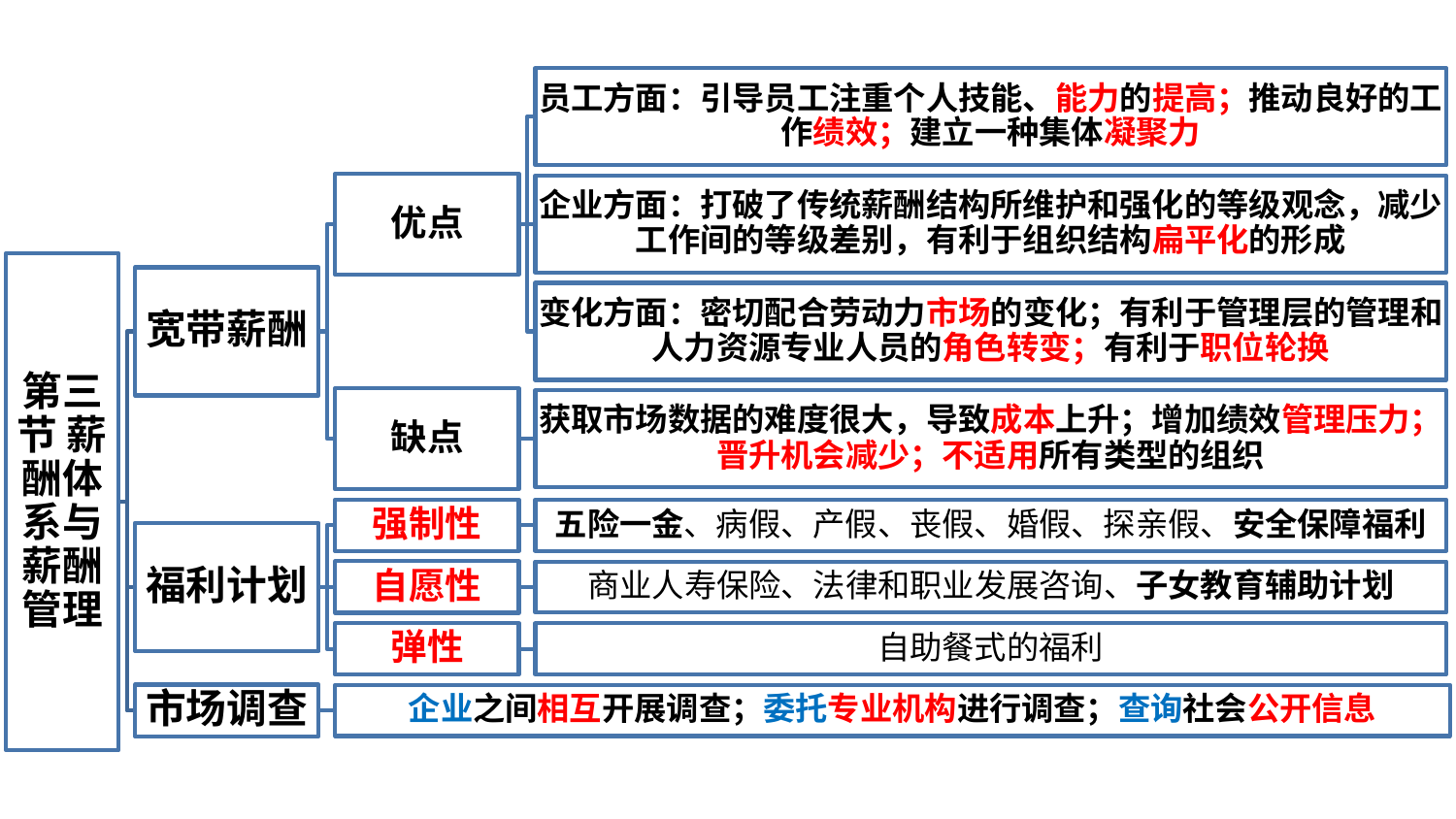

第三节 薪酬体系与薪酬管理
宽带薪酬
优点
员工方面：引导员工注重个人技能、能力的提高；推动良好的工作绩效；建立一种集体凝聚力
企业方面：打破了传统薪酬结构所维护和强化的等级观念，减少工作间的等级差别，有利于组织结构扁平化的形成
变化方面：密切配合劳动力市场的变化；有利于管理层的管理和人力资源专业人员的角色转变；有利于职位轮换
缺点
获取市场数据的难度很大，导致成本上升；增加绩效管理压力；晋升机会减少；不适用所有类型的组织
福利计划
强制性
五险一金、病假、产假、丧假、婚假、探亲假、安全保障福利
自愿性
商业人寿保险、法律和职业发展咨询、子女教育辅助计划
弹性
自助餐式的福利
市场调查
企业之间相互开展调查；委托专业机构进行调查；查询社会公开信息
多题型